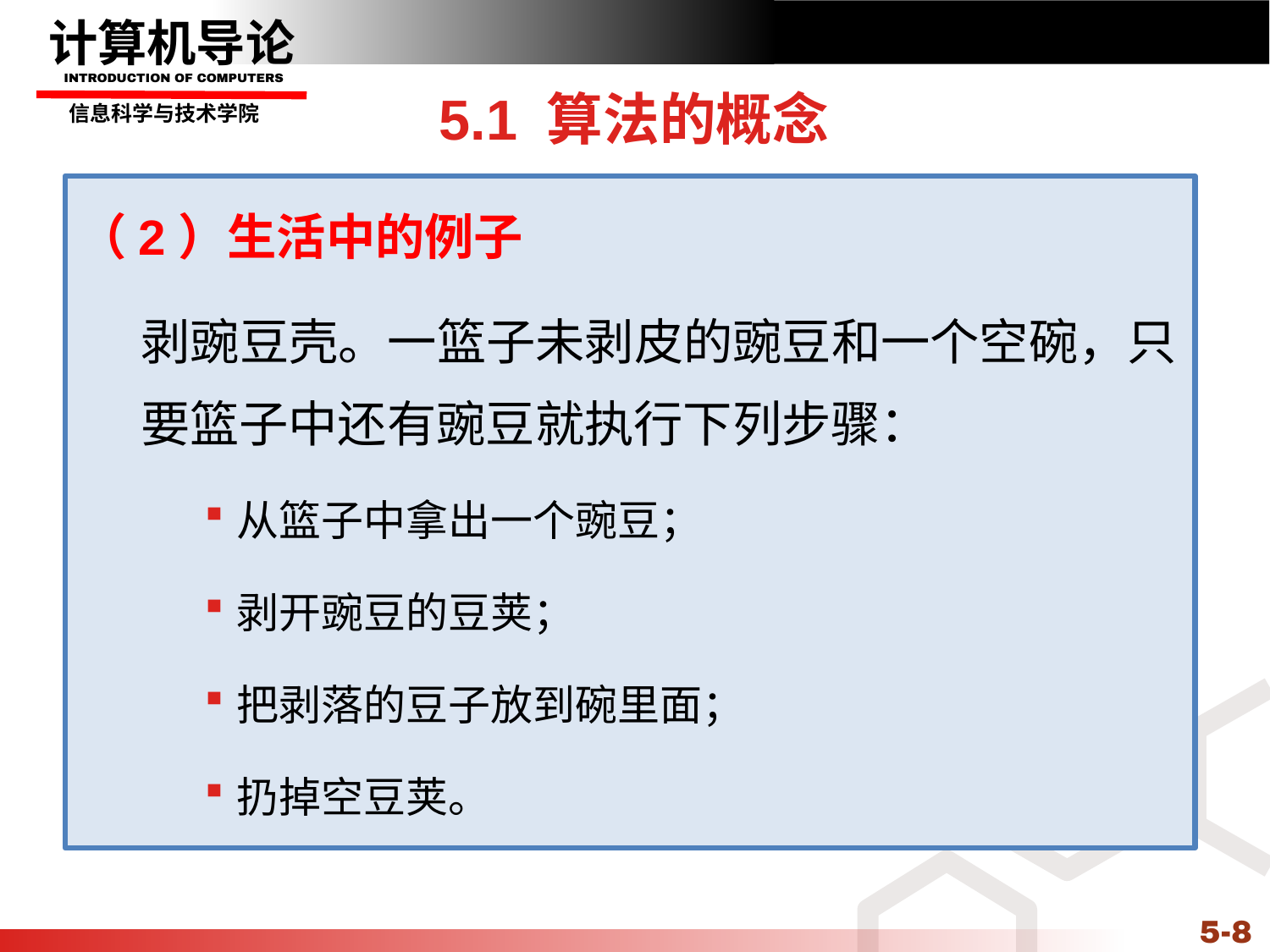

# 5.1 算法的概念
（2）生活中的例子
剥豌豆壳。一篮子未剥皮的豌豆和一个空碗，只要篮子中还有豌豆就执行下列步骤：
从篮子中拿出一个豌豆；
剥开豌豆的豆荚；
把剥落的豆子放到碗里面；
扔掉空豆荚。
一、通俗理解
算法就是完成任务的步骤集
（1）计算机中的例子：指令的处理过程
中央处理器顺序执行以下操作：
取一条指令；
解码该指令；
执行该指令。
5-8